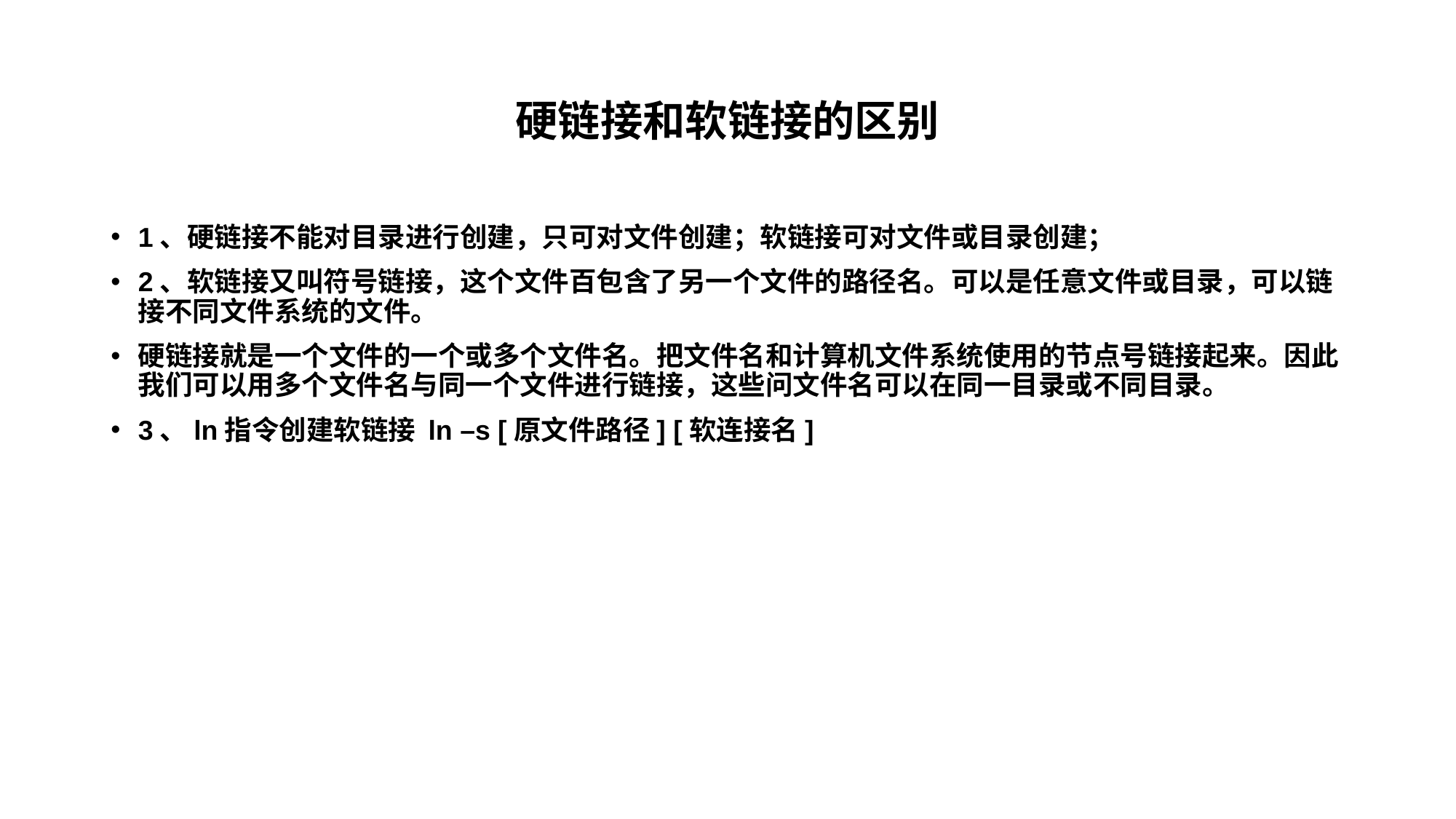

# 硬链接和软链接的区别
1、硬链接不能对目录进行创建，只可对文件创建；软链接可对文件或目录创建；
2、软链接又叫符号链接，这个文件百包含了另一个文件的路径名。可以是任意文件或目录，可以链接不同文件系统的文件。
硬链接就是一个文件的一个或多个文件名。把文件名和计算机文件系统使用的节点号链接起来。因此我们可以用多个文件名与同一个文件进行链接，这些问文件名可以在同一目录或不同目录。
3、ln指令创建软链接 ln –s [原文件路径] [软连接名]